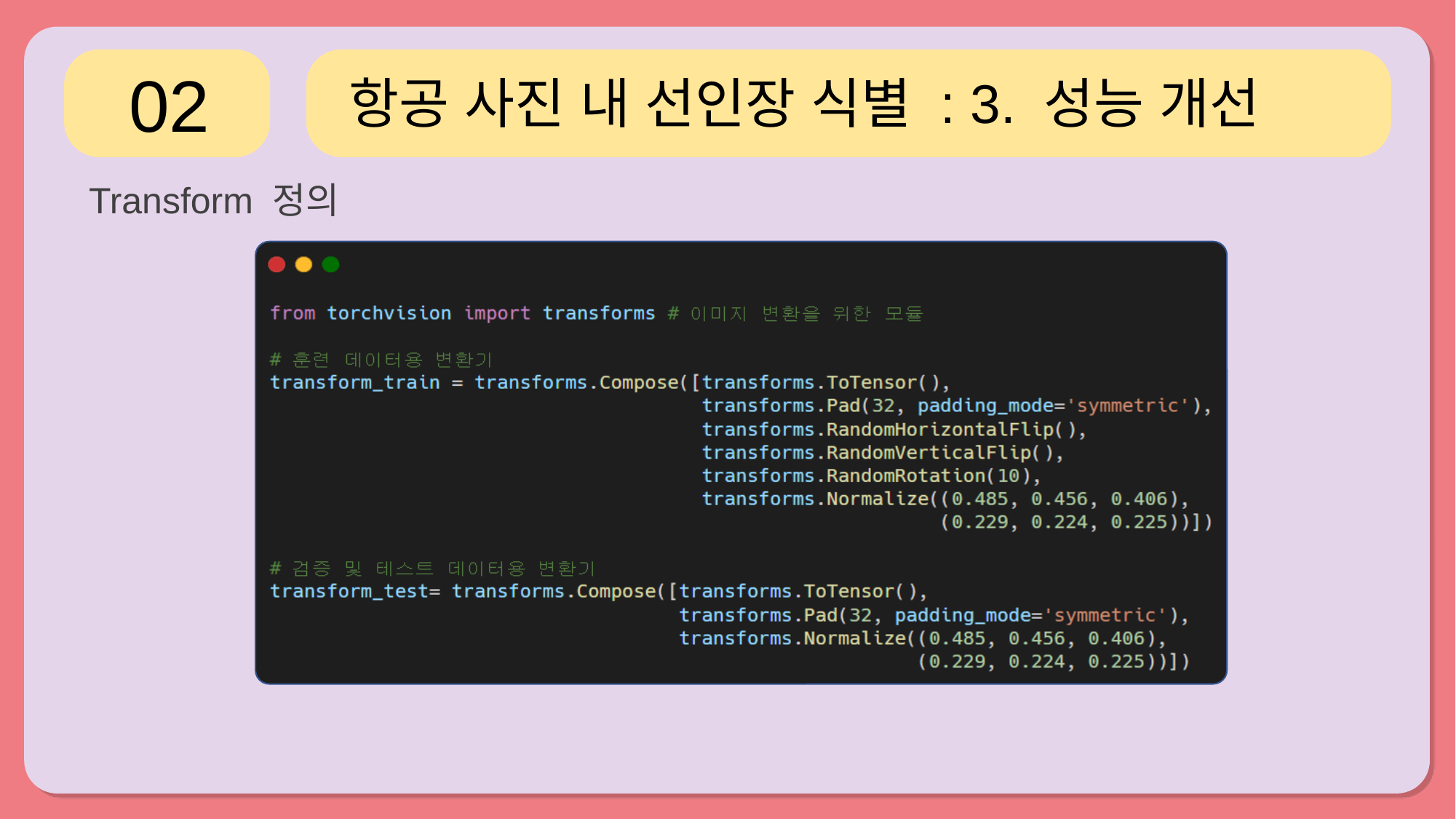

02
항공 사진 내 선인장 식별 : 3. 성능 개선
Transform 정의